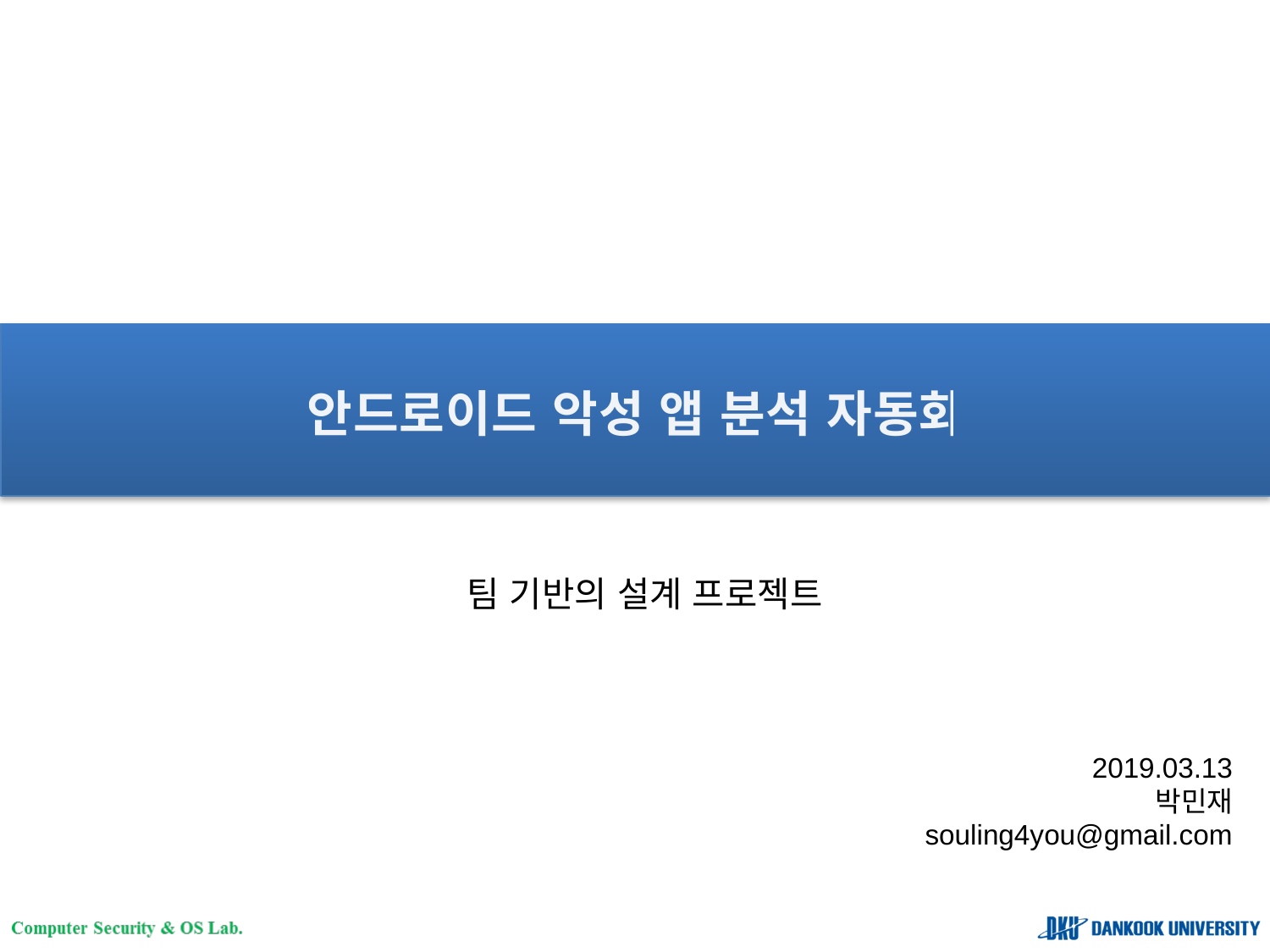

안드로이드 악성 앱 분석 자동화
팀 기반의 설계 프로젝트

2019.03.13
박민재
souling4you@gmail.com